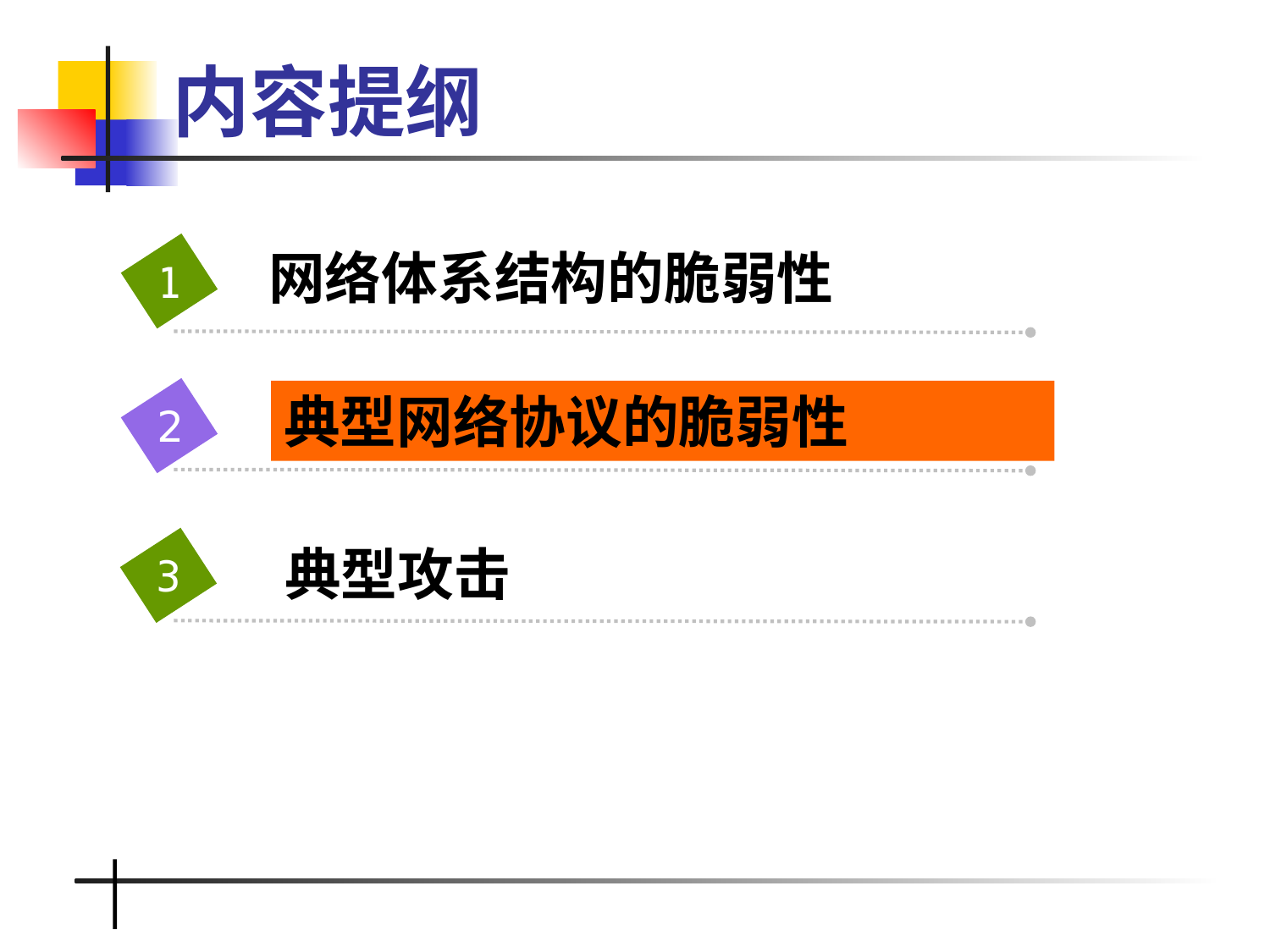

# 内容提纲

网络体系结构的脆弱性

1

典型网络协议的脆弱性

2

典型攻击

3

4